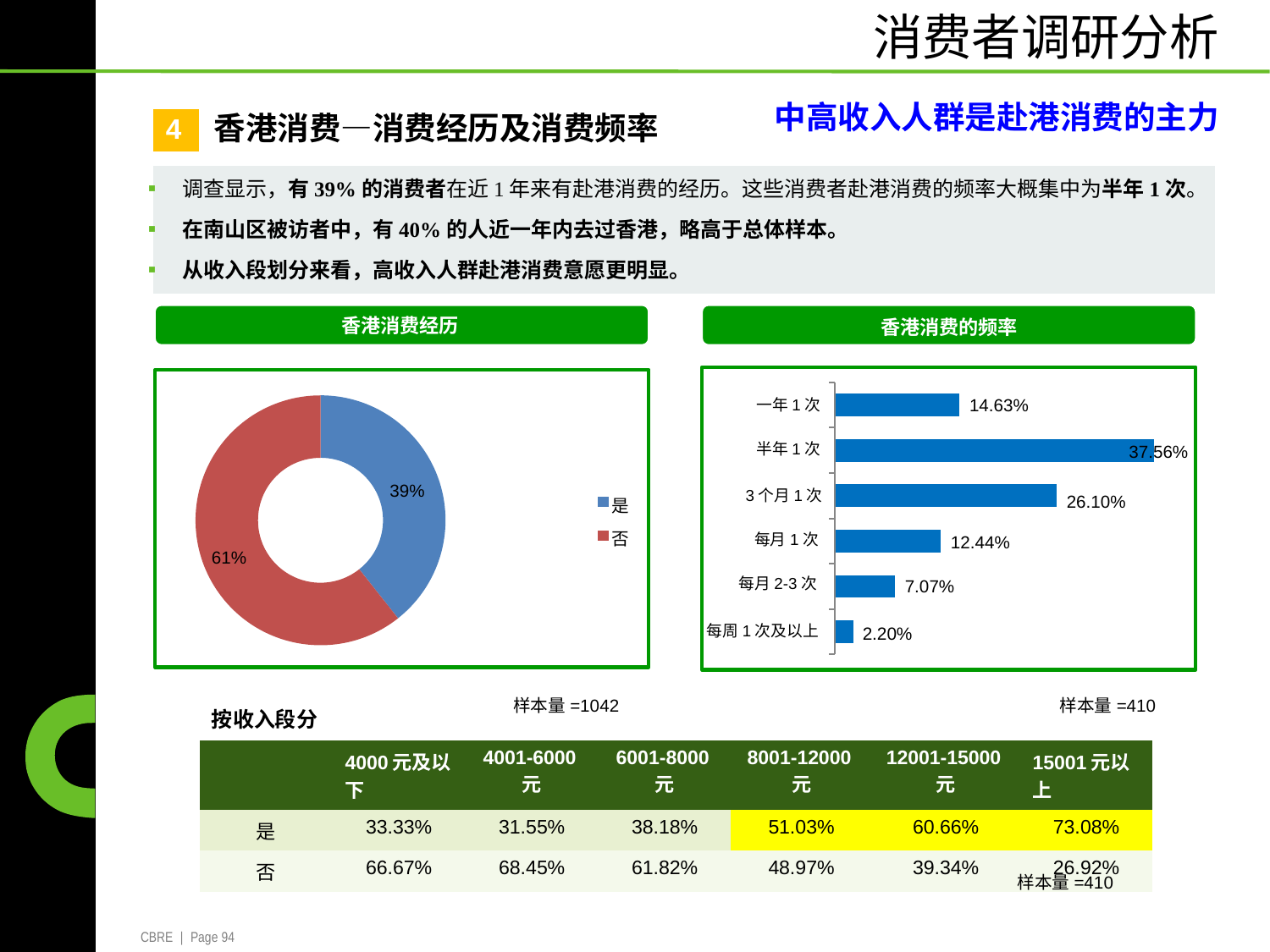

消费者调研分析

中高收入人群是赴港消费的主力
香港消费—消费经历及消费频率

4

▪   调查显示，有39%的消费者在近1年来有赴港消费的经历。这些消费者赴港消费的频率大概集中为半年1次。
▪   在南山区被访者中，有40%的人近一年内去过香港，略高于总体样本。
▪   从收入段划分来看，高收入人群赴港消费意愿更明显。

香港消费经历
香港消费的频率

	14.63%

一年1次

半年1次

37.56%

39%

		3个月1次

			每月1次

	每月2-3次

每周1次及以上
	26.10%

样本量=410
	是
	否

样本量=1042

		12.44%

	7.07%

2.20%
61%

按收入段分

|  | 4000元及以下 | 4001-6000元 | 6001-8000元 | 8001-12000元 | 12001-15000元 | 15001元以上 |
| --- | --- | --- | --- | --- | --- | --- |
| 是 | 33.33% | 31.55% | 38.18% | 51.03% | 60.66% | 73.08% |
| 否 | 66.67% | 68.45% | 61.82% | 48.97% | 39.34% | 26.92% |
	样本量=410

CBRE  |  Page 94